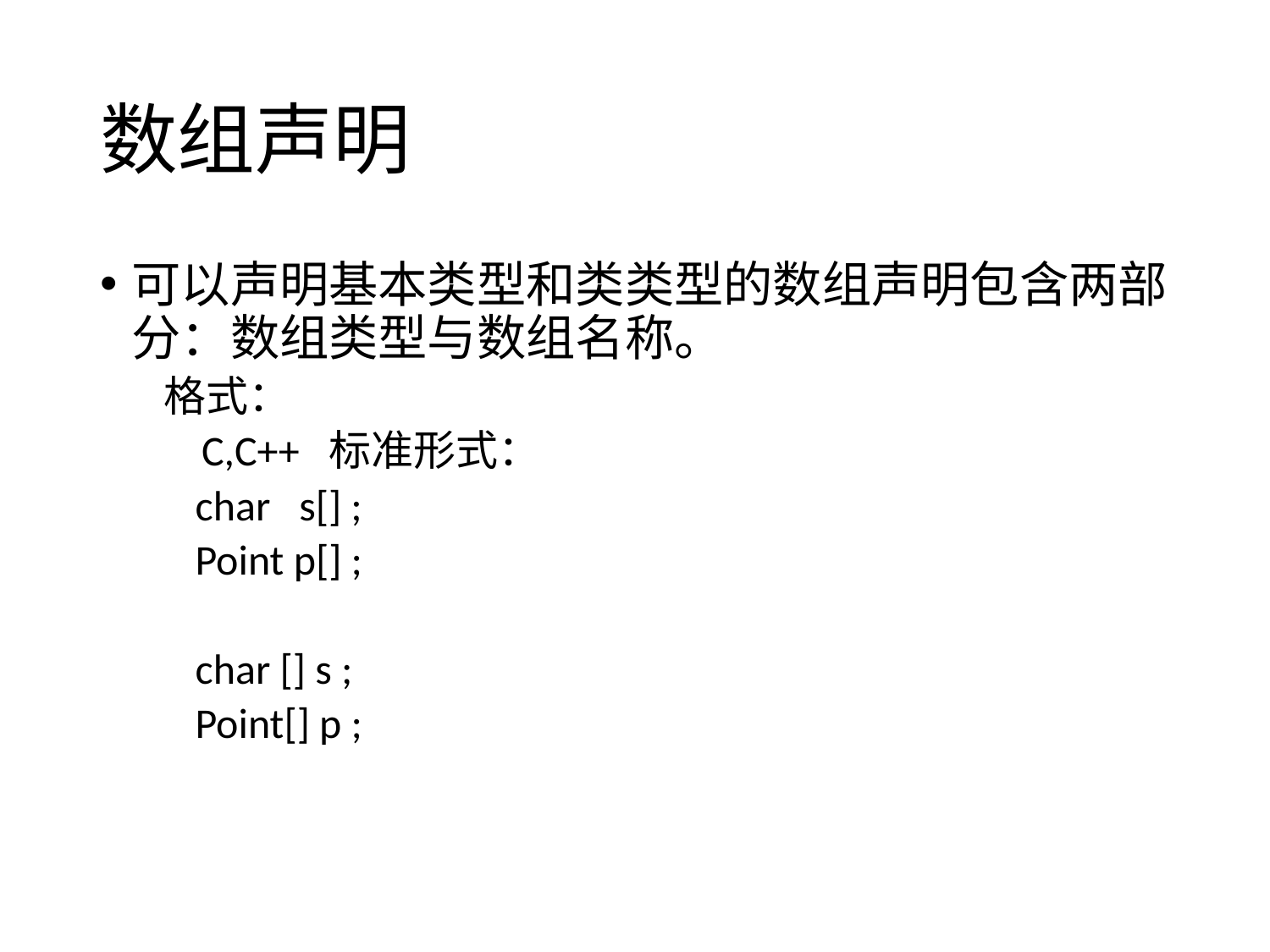

# 数组声明
可以声明基本类型和类类型的数组声明包含两部分：数组类型与数组名称。
格式：
    C,C++  标准形式：
	char   s[] ;
	Point p[] ;

	char [] s ;
 	Point[] p ;